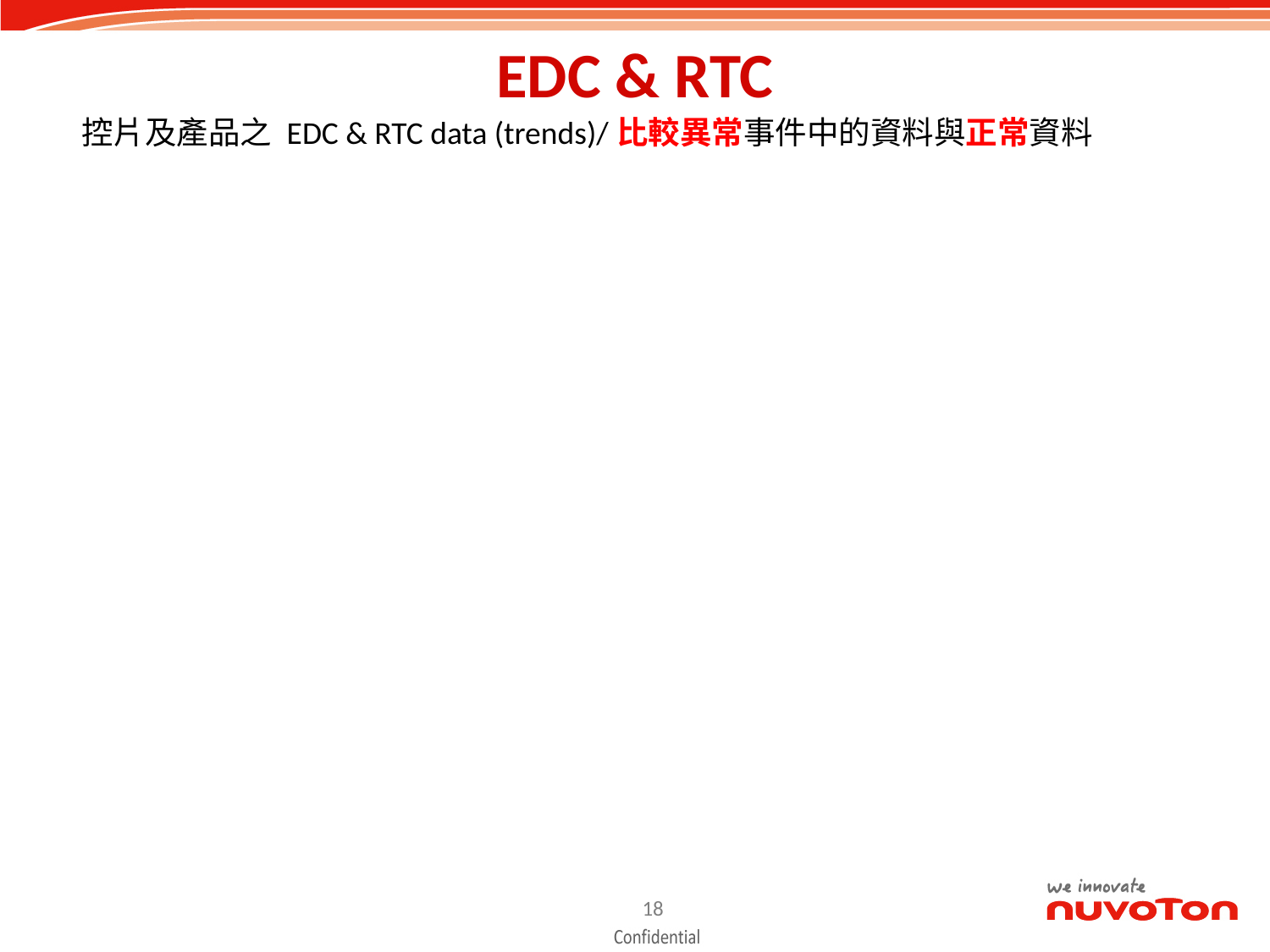

# EDC & RTC
控片及產品之 EDC & RTC data (trends)/比較異常事件中的資料與正常資料
18